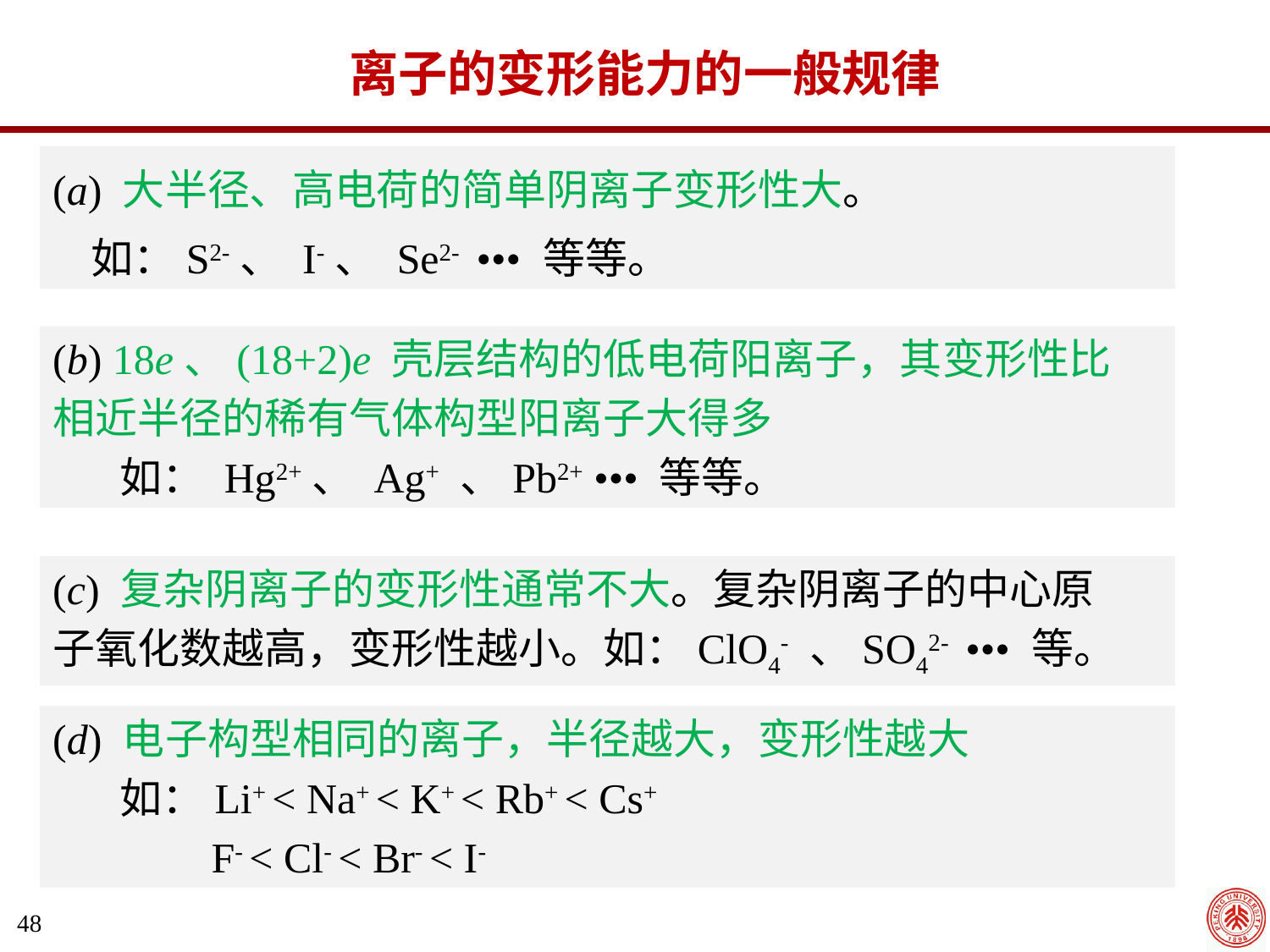

离子的变形能力的一般规律

(a) 大半径、高电荷的简单阴离子变形性大。
   如：S2-、 I-、 Se2-  ••• 等等。
(b) 18e、(18+2)e 壳层结构的低电荷阳离子，其变形性比
相近半径的稀有气体构型阳离子大得多
      如： Hg2+、 Ag+ 、Pb2+ ••• 等等。
(c) 复杂阴离子的变形性通常不大。复杂阴离子的中心原
子氧化数越高，变形性越小。如：ClO4- 、SO42-  ••• 等。
(d) 电子构型相同的离子，半径越大，变形性越大
      如：Li+ < Na+ < K+ < Rb+ < Cs+
               F- < Cl- < Br- < I-
48